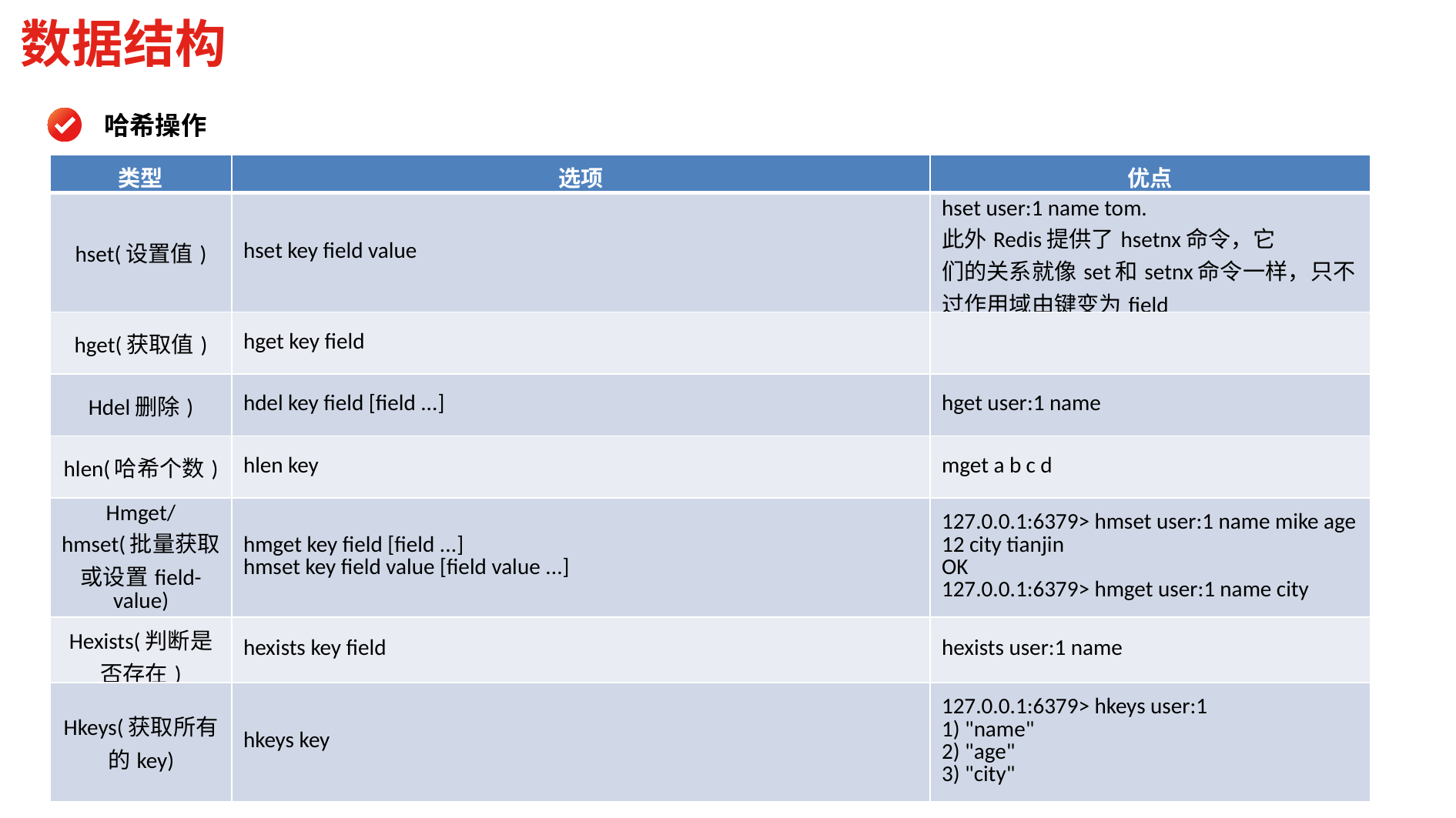

数据结构
哈希操作

| 类型 | 选项 | 优点 |
| --- | --- | --- |
| hset(设置值) | hset key field value | hset user:1 name tom. 此外Redis提供了hsetnx命令，它 们的关系就像set和setnx命令一样，只不过作用域由键变为field |
| hget(获取值) | hget key field |  |
| Hdel删除) | hdel key field [field ...] | hget user:1 name |
| hlen(哈希个数) | hlen key | mget a b c d |
| Hmget/hmset(批量获取或设置field-value) | hmget key field [field ...] hmset key field value [field value ...] | 127.0.0.1:6379> hmset user:1 name mike age 12 city tianjin OK 127.0.0.1:6379> hmget user:1 name city |
| Hexists(判断是否存在) | hexists key field | hexists user:1 name |
| Hkeys(获取所有的key) | hkeys key | 127.0.0.1:6379> hkeys user:1 1) "name" 2) "age" 3) "city" |